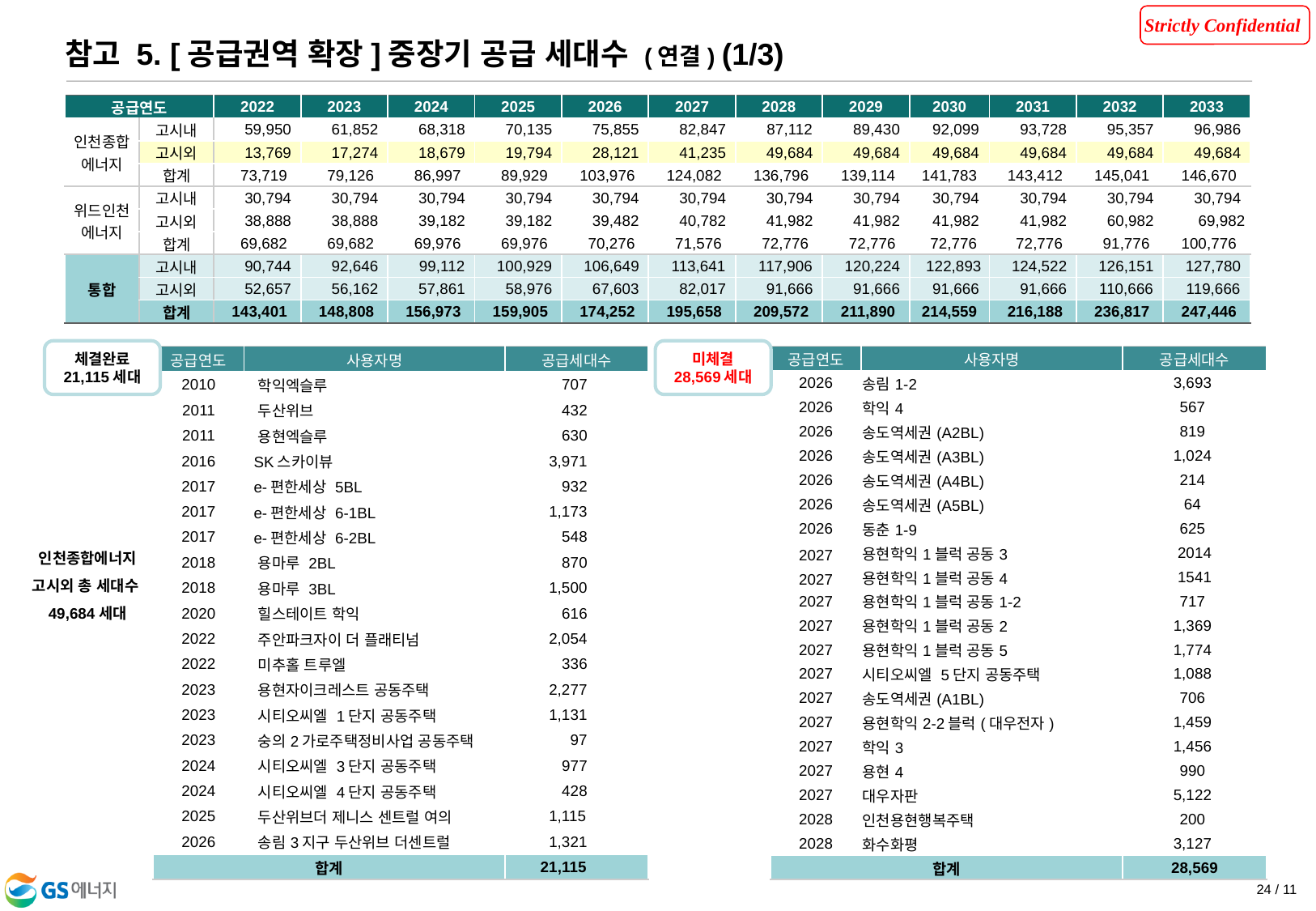

참고 5. [공급권역 확장]중장기 공급 세대수 (연결) (1/3)
| 공급연도 |  | 2022 | 2023 | 2024 | 2025 | 2026 | 2027 | 2028 | 2029 | 2030 | 2031 | 2032 | 2033 |
| --- | --- | --- | --- | --- | --- | --- | --- | --- | --- | --- | --- | --- | --- |
| 인천종합 에너지 | 고시내 | 59,950 | 61,852 | 68,318 | 70,135 | 75,855 | 82,847 | 87,112 | 89,430 | 92,099 | 93,728 | 95,357 | 96,986 |
|  | 고시외 | 13,769 | 17,274 | 18,679 | 19,794 | 28,121 | 41,235 | 49,684 | 49,684 | 49,684 | 49,684 | 49,684 | 49,684 |
|  | 합계 | 73,719 | 79,126 | 86,997 | 89,929 | 103,976 | 124,082 | 136,796 | 139,114 | 141,783 | 143,412 | 145,041 | 146,670 |
| 위드인천 에너지 | 고시내 | 30,794 | 30,794 | 30,794 | 30,794 | 30,794 | 30,794 | 30,794 | 30,794 | 30,794 | 30,794 | 30,794 | 30,794 |
|  | 고시외 | 38,888 | 38,888 | 39,182 | 39,182 | 39,482 | 40,782 | 41,982 | 41,982 | 41,982 | 41,982 | 60,982 | 69,982 |
|  | 합계 | 69,682 | 69,682 | 69,976 | 69,976 | 70,276 | 71,576 | 72,776 | 72,776 | 72,776 | 72,776 | 91,776 | 100,776 |
| 통합 | 고시내 | 90,744 | 92,646 | 99,112 | 100,929 | 106,649 | 113,641 | 117,906 | 120,224 | 122,893 | 124,522 | 126,151 | 127,780 |
|  | 고시외 | 52,657 | 56,162 | 57,861 | 58,976 | 67,603 | 82,017 | 91,666 | 91,666 | 91,666 | 91,666 | 110,666 | 119,666 |
|  | 합계 | 143,401 | 148,808 | 156,973 | 159,905 | 174,252 | 195,658 | 209,572 | 211,890 | 214,559 | 216,188 | 236,817 | 247,446 |
체결완료
21,115세대
미체결
28,569세대
| 공급연도 | 사용자명 | 공급세대수 |
| --- | --- | --- |
| 2010 | 학익엑슬루 | 707 |
| 2011 | 두산위브 | 432 |
| 2011 | 용현엑슬루 | 630 |
| 2016 | SK스카이뷰 | 3,971 |
| 2017 | e-편한세상 5BL | 932 |
| 2017 | e-편한세상 6-1BL | 1,173 |
| 2017 | e-편한세상 6-2BL | 548 |
| 2018 | 용마루 2BL | 870 |
| 2018 | 용마루 3BL | 1,500 |
| 2020 | 힐스테이트 학익 | 616 |
| 2022 | 주안파크자이 더 플래티넘 | 2,054 |
| 2022 | 미추홀 트루엘 | 336 |
| 2023 | 용현자이크레스트 공동주택 | 2,277 |
| 2023 | 시티오씨엘 1단지 공동주택 | 1,131 |
| 2023 | 숭의2가로주택정비사업 공동주택 | 97 |
| 2024 | 시티오씨엘 3단지 공동주택 | 977 |
| 2024 | 시티오씨엘 4단지 공동주택 | 428 |
| 2025 | 두산위브더 제니스 센트럴 여의 | 1,115 |
| 2026 | 송림3지구 두산위브 더센트럴 | 1,321 |
| 합계 |  | 21,115 |
| 공급연도 | 사용자명 | 공급세대수 |
| --- | --- | --- |
| 2026 | 송림1-2 | 3,693 |
| 2026 | 학익4 | 567 |
| 2026 | 송도역세권(A2BL) | 819 |
| 2026 | 송도역세권(A3BL) | 1,024 |
| 2026 | 송도역세권(A4BL) | 214 |
| 2026 | 송도역세권(A5BL) | 64 |
| 2026 | 동춘1-9 | 625 |
| 2027 | 용현학익1블럭 공동3 | 2014 |
| 2027 | 용현학익1블럭 공동4 | 1541 |
| 2027 | 용현학익1블럭 공동1-2 | 717 |
| 2027 | 용현학익1블럭 공동2 | 1,369 |
| 2027 | 용현학익1블럭 공동5 | 1,774 |
| 2027 | 시티오씨엘 5단지 공동주택 | 1,088 |
| 2027 | 송도역세권(A1BL) | 706 |
| 2027 | 용현학익2-2블럭(대우전자) | 1,459 |
| 2027 | 학익3 | 1,456 |
| 2027 | 용현4 | 990 |
| 2027 | 대우자판 | 5,122 |
| 2028 | 인천용현행복주택 | 200 |
| 2028 | 화수화평 | 3,127 |
| 합계 |  | 28,569 |
인천종합에너지
고시외 총 세대수
49,684세대